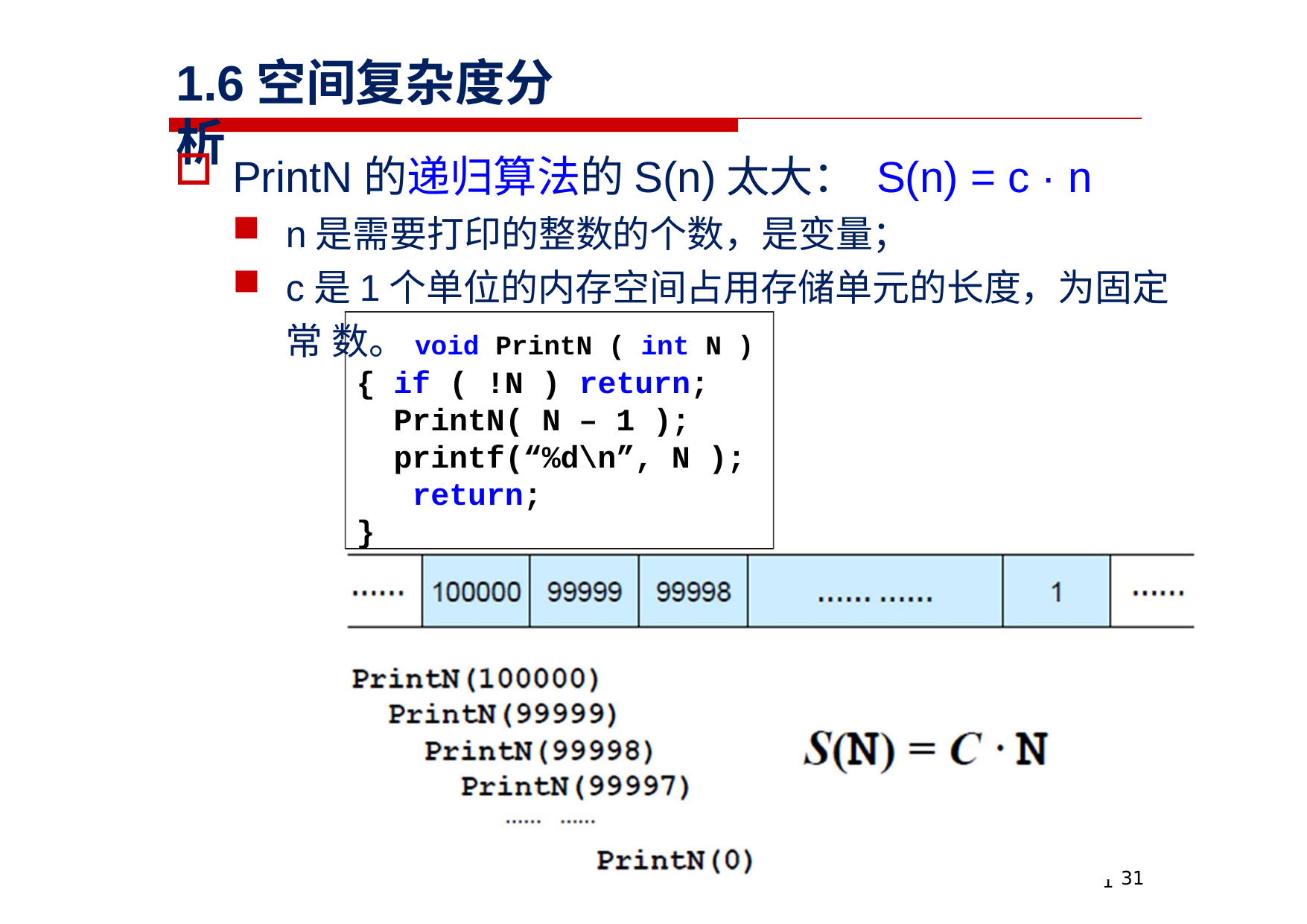

# 1.6空间复杂度分析
PrintN的递归算法的S(n)太大： S(n) = c · n
n是需要打印的整数的个数，是变量；
c是1个单位的内存空间占用存储单元的长度，为固定常 数。void PrintN ( int N )
{ if ( !N ) return;
PrintN( N – 1 );  printf(“%d\n”, N );  return;
}

31
31